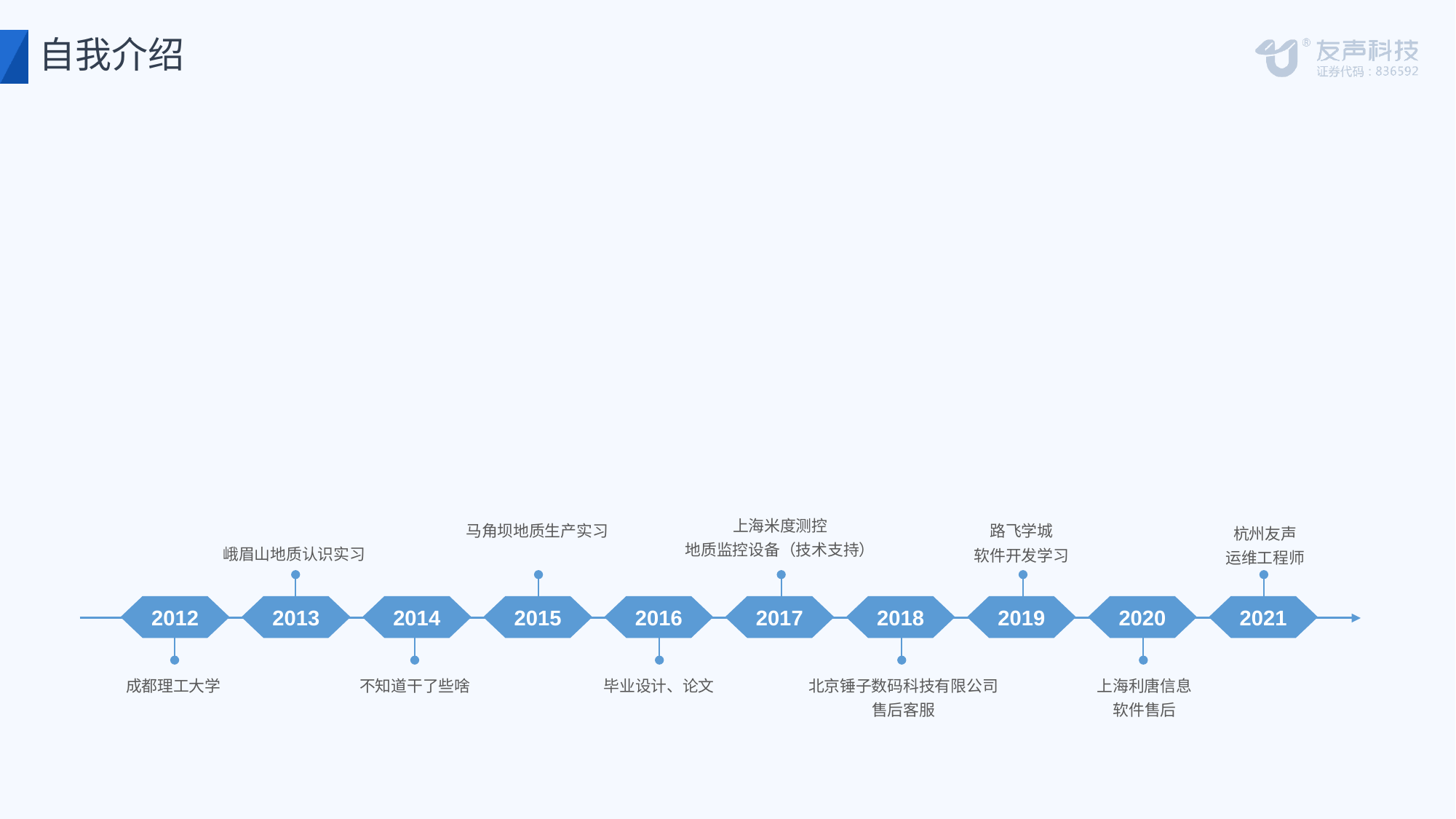

自我介绍
上海米度测控
地质监控设备（技术支持）
马角坝地质生产实习
路飞学城
软件开发学习
杭州友声
运维工程师
峨眉山地质认识实习
2021
2020
2019
2017
2016
2015
2014
2013
2012
2018
成都理工大学
不知道干了些啥
毕业设计、论文
北京锤子数码科技有限公司
售后客服
上海利唐信息
软件售后